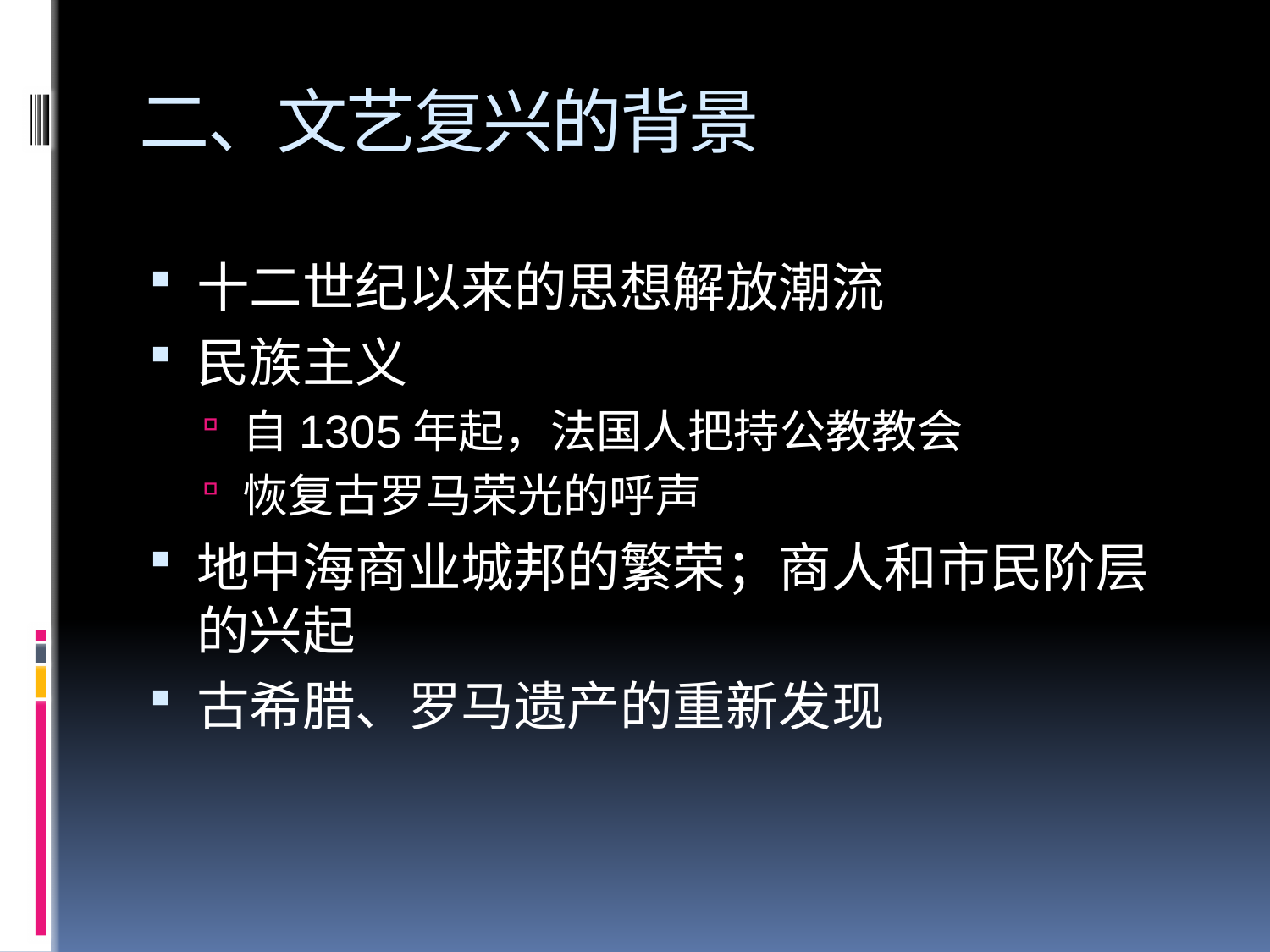

# 二、文艺复兴的背景
十二世纪以来的思想解放潮流
民族主义
自1305年起，法国人把持公教教会
恢复古罗马荣光的呼声
地中海商业城邦的繁荣；商人和市民阶层的兴起
古希腊、罗马遗产的重新发现